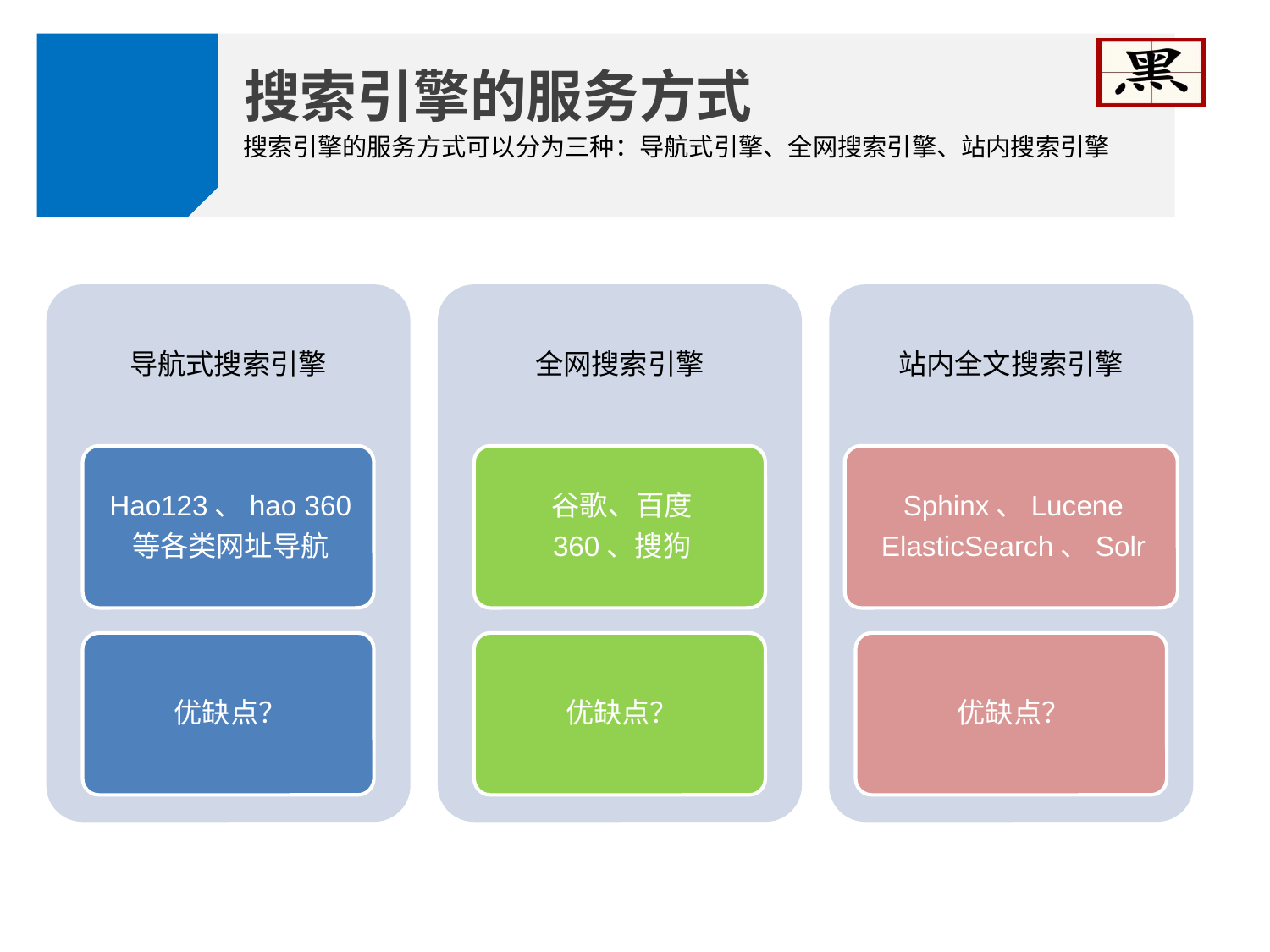

搜索引擎的服务方式
搜索引擎的服务方式可以分为三种：导航式引擎、全网搜索引擎、站内搜索引擎

导航式搜索引擎
Hao123、hao 360
等各类网址导航
优缺点？
全网搜索引擎
谷歌、百度
360、搜狗
优缺点？
站内全文搜索引擎
Sphinx、Lucene
ElasticSearch、Solr
优缺点？